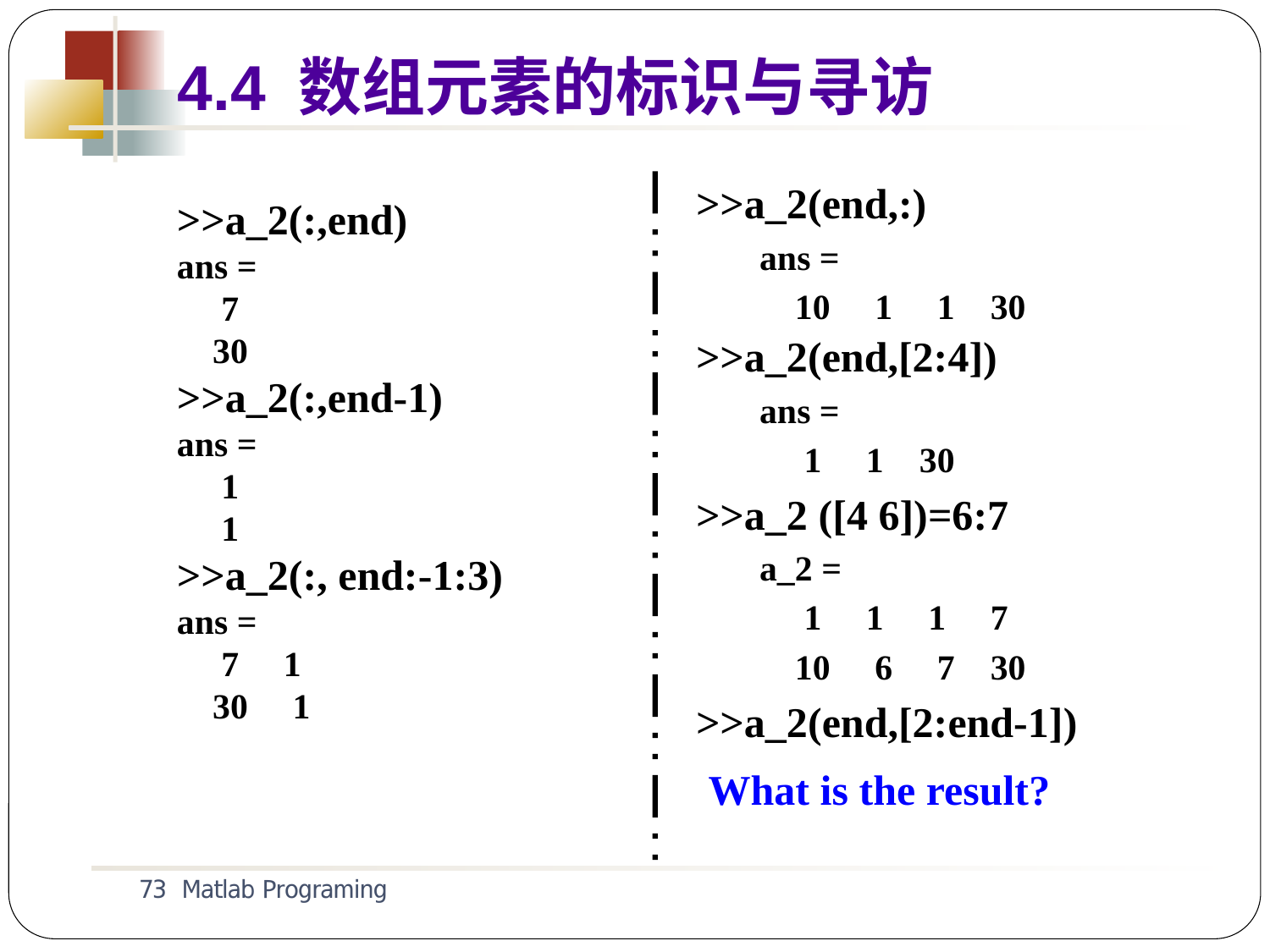

4.4 数组元素的标识与寻访

>>a_2(end,:)
ans =
    10     1     1    30
>>a_2(end,[2:4])
ans =
     1     1    30
>>a_2 ([4 6])=6:7
a_2 =
     1     1     1     7
    10     6     7    30
>>a_2(end,[2:end-1])
 What is the result?
>>a_2(:,end)
ans =
     7
    30
>>a_2(:,end-1)
ans =
     1
     1
>>a_2(:, end:-1:3)
ans =
     7     1
    30     1
73  Matlab Programing